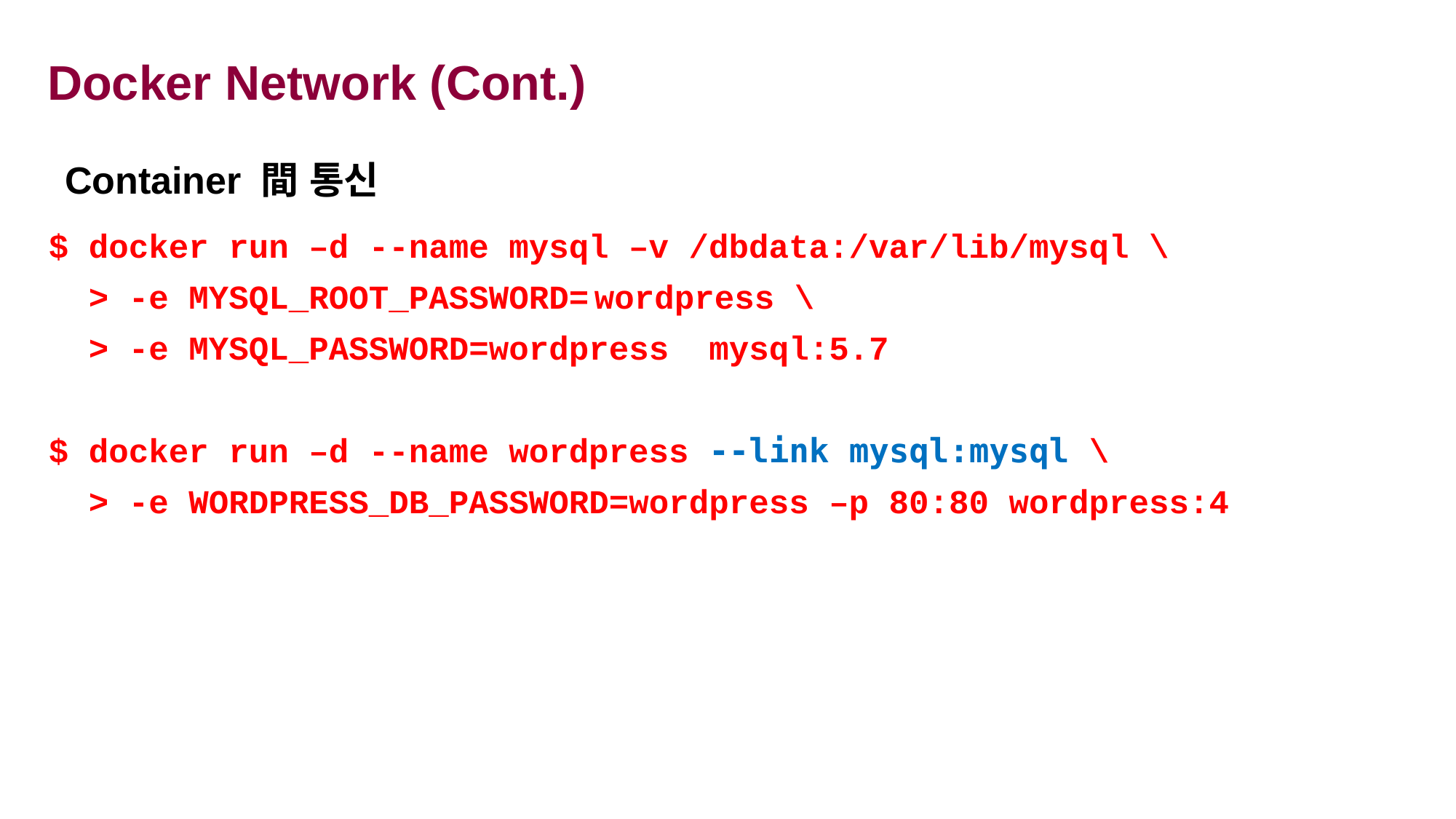

# Docker Network (Cont.)
Container 間 통신
$ docker run –d --name mysql –v /dbdata:/var/lib/mysql \
  > -e MYSQL_ROOT_PASSWORD=	wordpress \
  > -e MYSQL_PASSWORD=wordpress  mysql:5.7

$ docker run –d --name wordpress --link mysql:mysql \
  > -e WORDPRESS_DB_PASSWORD=wordpress –p 80:80 wordpress:4